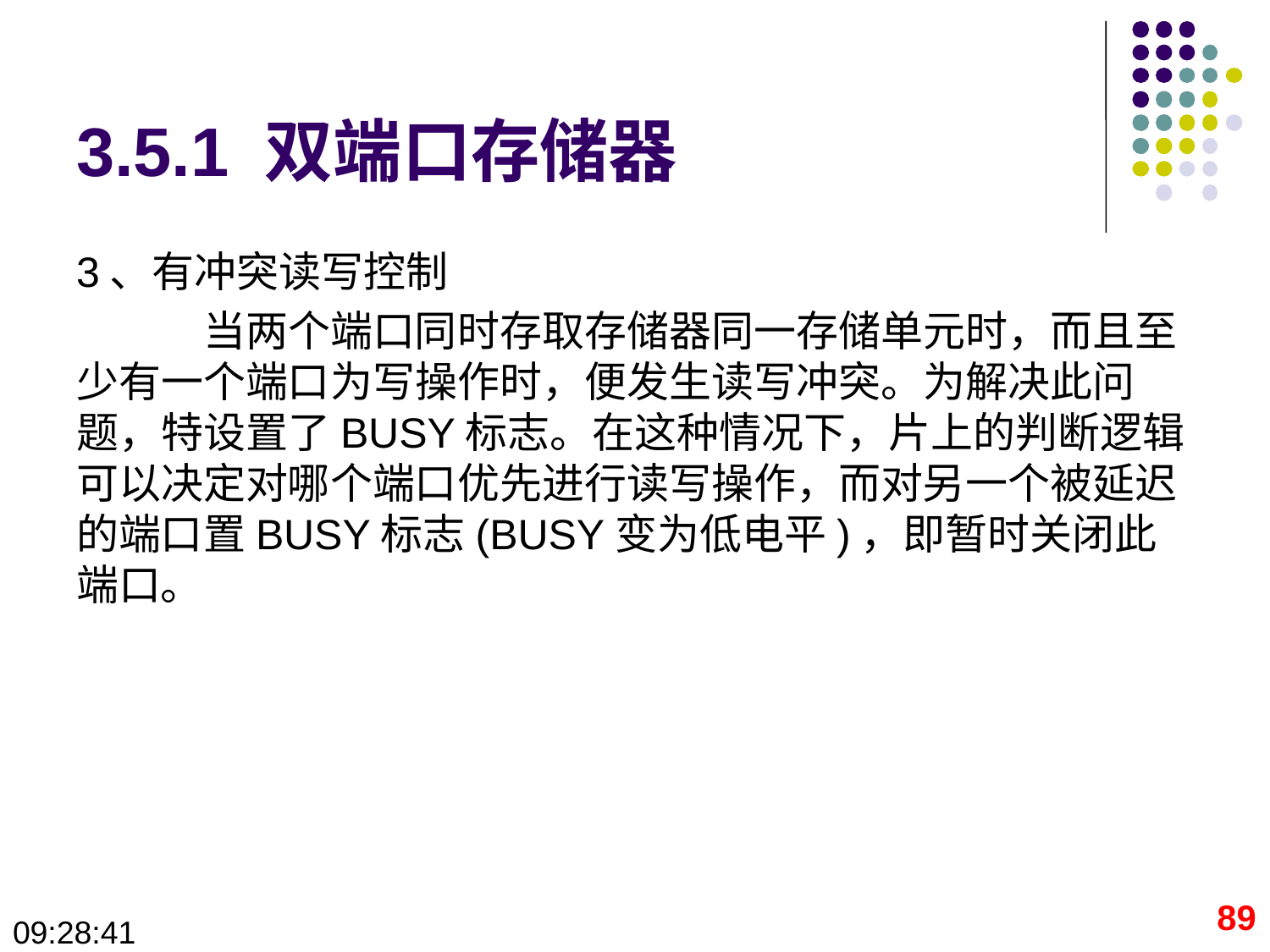

# 3.5.1 双端口存储器
3、有冲突读写控制
	当两个端口同时存取存储器同一存储单元时，而且至少有一个端口为写操作时，便发生读写冲突。为解决此问题，特设置了BUSY标志。在这种情况下，片上的判断逻辑可以决定对哪个端口优先进行读写操作，而对另一个被延迟的端口置BUSY标志(BUSY变为低电平)，即暂时关闭此端口。
89
09:28:41